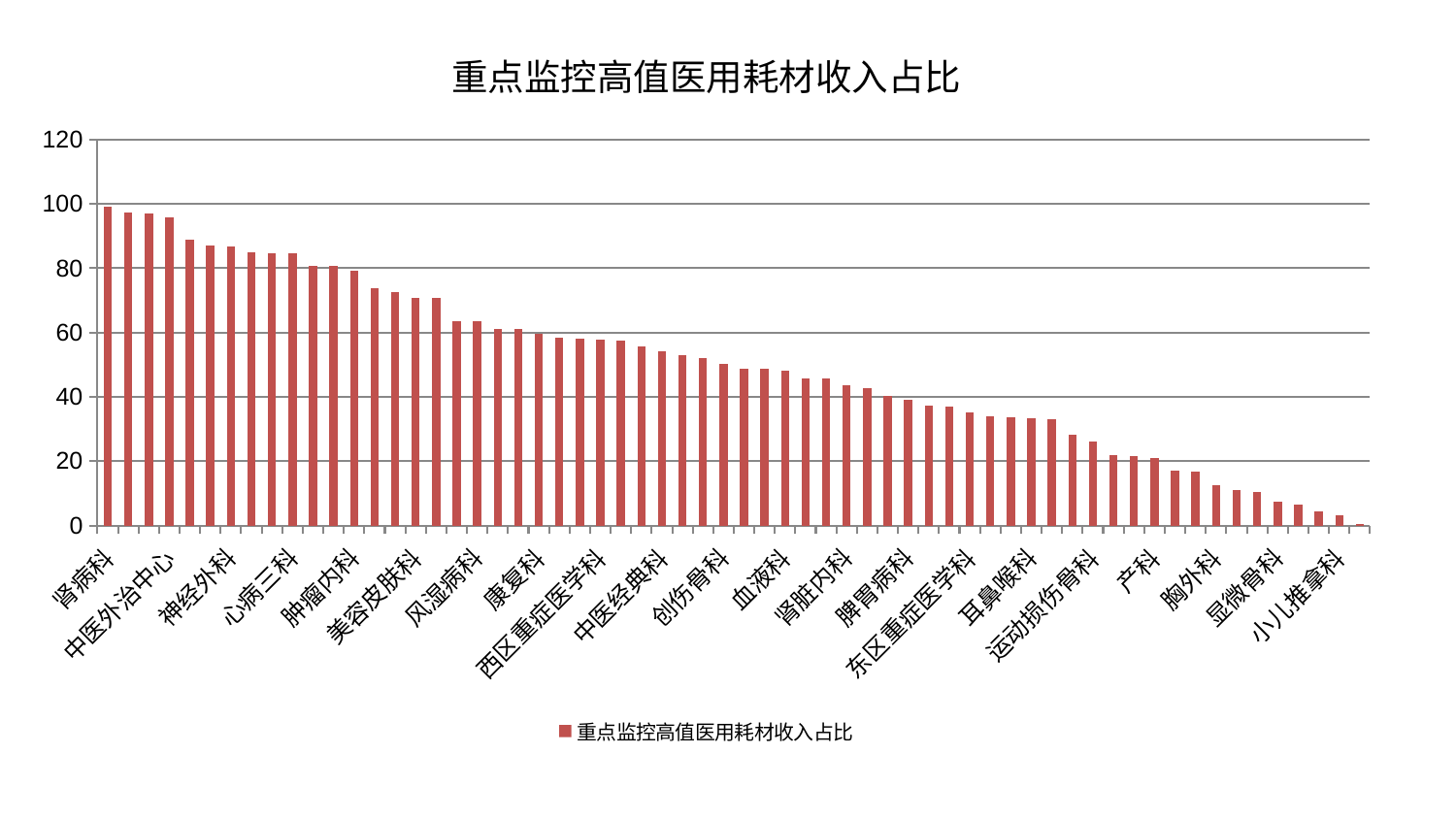

### Chart: 重点监控高值医用耗材收入占比

| Category | 重点监控高值医用耗材收入占比 |
|---|---|
| 肾病科 | 99.0846799855843 |
| 消化内科 | 97.48916029427615 |
| 推拿科 | 97.00256085413253 |
| 中医外治中心 | 95.7947067220041 |
| 呼吸内科 | 88.95700489615007 |
| 小儿骨科 | 86.97328551094903 |
| 神经外科 | 86.73167619289472 |
| 口腔科 | 84.92827613883934 |
| 神经内科 | 84.70897672456894 |
| 心病三科 | 84.6668224851935 |
| 心病二科 | 80.74446764698303 |
| 泌尿外科 | 80.60298267302399 |
| 肿瘤内科 | 79.12573708919577 |
| 心病四科 | 73.93201171838413 |
| 儿科 | 72.68382034524592 |
| 美容皮肤科 | 70.86314024453661 |
| 普通外科 | 70.74034557923316 |
| 肝病科 | 63.53011295990514 |
| 风湿病科 | 63.47113871965171 |
| 肛肠科 | 61.12568575919273 |
| 脑病二科 | 61.047188480836326 |
| 康复科 | 59.67121631661105 |
| 周围血管科 | 58.47450867895287 |
| 心病一科 | 58.14024683911816 |
| 西区重症医学科 | 57.65844472601576 |
| 关节骨科 | 57.35100949452625 |
| 老年医学科 | 55.63553348881145 |
| 中医经典科 | 54.27457815398115 |
| 肝胆外科 | 52.92770098600628 |
| 治未病中心 | 51.99714524641381 |
| 创伤骨科 | 50.25536607781675 |
| 综合内科 | 48.72821414293868 |
| 脑病一科 | 48.69142787888976 |
| 血液科 | 48.22835002238599 |
| 脑病三科 | 45.7173769231992 |
| 内分泌科 | 45.70804367662093 |
| 肾脏内科 | 43.58424360488411 |
| 妇二科 | 42.743408770943404 |
| 脊柱骨科 | 40.39734347978692 |
| 脾胃病科 | 38.99766215323452 |
| 骨科 | 37.15845421183881 |
| 心血管内科 | 36.95948460671774 |
| 东区重症医学科 | 35.10389943632111 |
| 眼科 | 33.849042252281805 |
| 男科 | 33.73338689992793 |
| 耳鼻喉科 | 33.361350579929436 |
| 微创骨科 | 33.125131187934656 |
| 妇科 | 28.17594458631887 |
| 运动损伤骨科 | 26.123201578242504 |
| 妇科妇二科合并 | 21.82977587257895 |
| 皮肤科 | 21.43788114981011 |
| 产科 | 21.009391919313035 |
| 乳腺甲状腺外科 | 17.19367222823729 |
| 脾胃科消化科合并 | 16.792603674588435 |
| 胸外科 | 12.535619289556642 |
| 东区肾病科 | 10.88312350852636 |
| 重症医学科 | 10.39979601221679 |
| 显微骨科 | 7.494725770047617 |
| 针灸科 | 6.5957675643015135 |
| 身心医学科 | 4.226552388523097 |
| 小儿推拿科 | 3.07145157114046 |
| 医院 | 0.4656 |
258